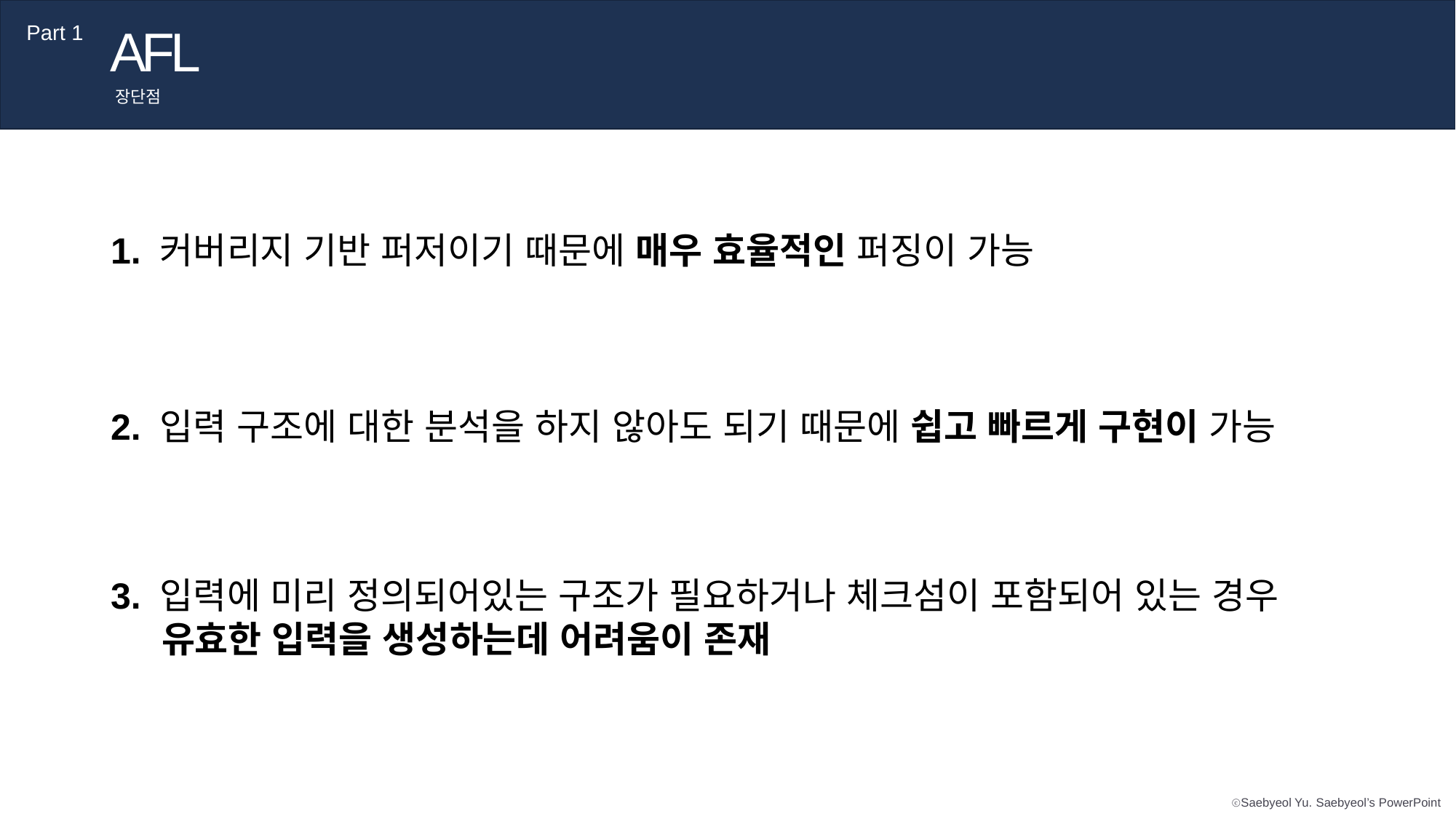

AFL
Part 1
장단점
1. 커버리지 기반 퍼저이기 때문에 매우 효율적인 퍼징이 가능
2. 입력 구조에 대한 분석을 하지 않아도 되기 때문에 쉽고 빠르게 구현이 가능
3. 입력에 미리 정의되어있는 구조가 필요하거나 체크섬이 포함되어 있는 경우
     유효한 입력을 생성하는데 어려움이 존재